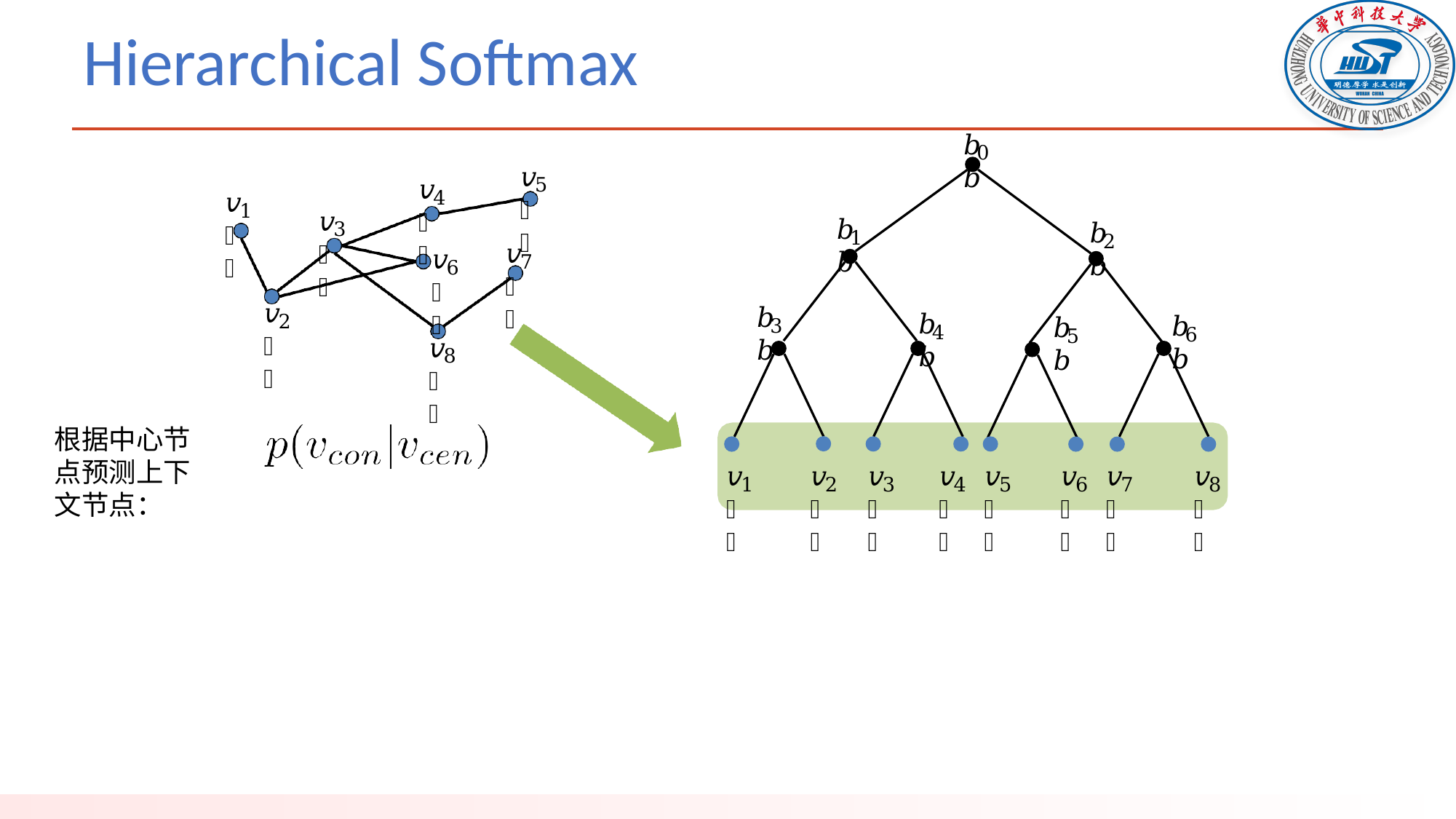

# Hierarchical Softmax
𝑏𝑏
0

𝑣𝑣
5

𝑣𝑣
4
𝑣𝑣
1

𝑣𝑣
3
𝑏𝑏
1
𝑏𝑏
2
𝑣𝑣
7
𝑣𝑣
6

𝑣𝑣
2
𝑏𝑏
3
𝑏𝑏
4
𝑏𝑏
6
𝑏𝑏
5
𝑣𝑣
8

根据中心节点预测上下文节点：

𝑣𝑣
1
𝑣𝑣
2
𝑣𝑣
3
𝑣𝑣
4
𝑣𝑣
5
𝑣𝑣
6
𝑣𝑣
7
𝑣𝑣
8